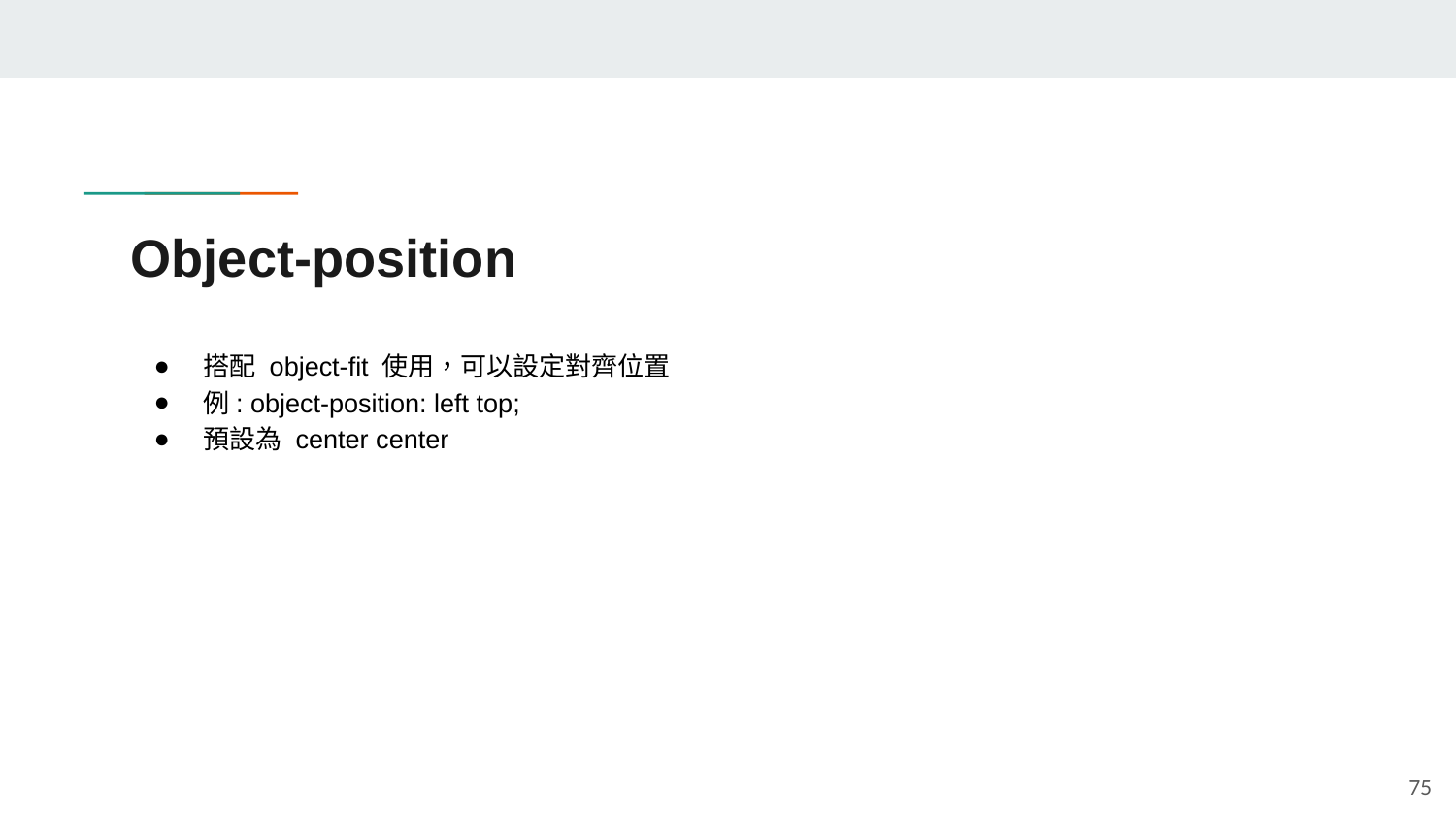

# Object-position
搭配 object-fit 使用，可以設定對齊位置
例: object-position: left top;
預設為 center center

75